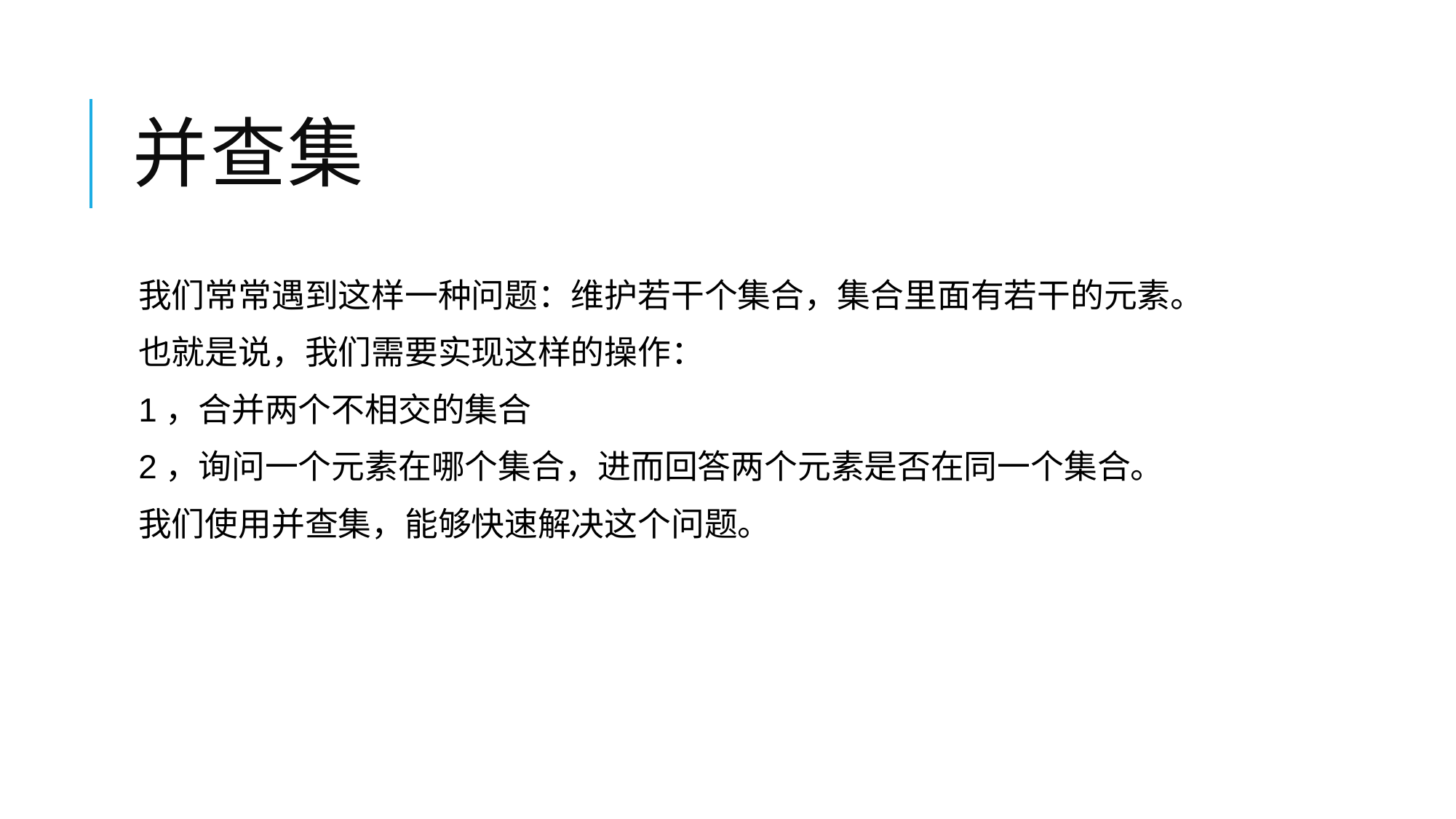

# 并查集
我们常常遇到这样一种问题：维护若干个集合，集合里面有若干的元素。
也就是说，我们需要实现这样的操作：
1，合并两个不相交的集合
2，询问一个元素在哪个集合，进而回答两个元素是否在同一个集合。
我们使用并查集，能够快速解决这个问题。